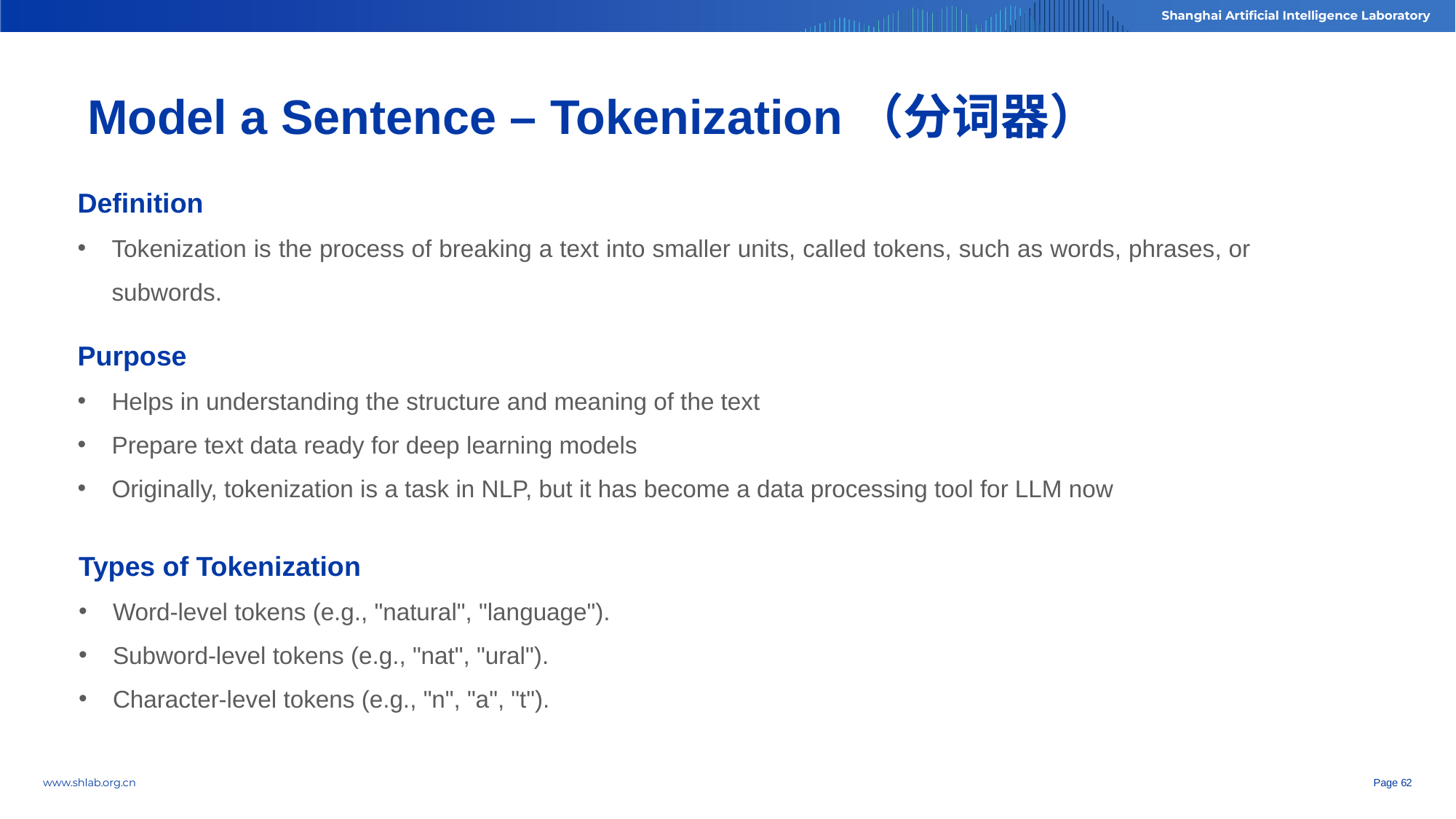

Model a Sentence – Tokenization（分词器）
Definition
Tokenization is the process of breaking a text into smaller units, called tokens, such as words, phrases, or subwords.
Purpose
Helps in understanding the structure and meaning of the text
Prepare text data ready for deep learning models
Originally, tokenization is a task in NLP, but it has become a data processing tool for LLM now
Types of Tokenization
Word-level tokens (e.g., "natural", "language").
Subword-level tokens (e.g., "nat", "ural").
Character-level tokens (e.g., "n", "a", "t").